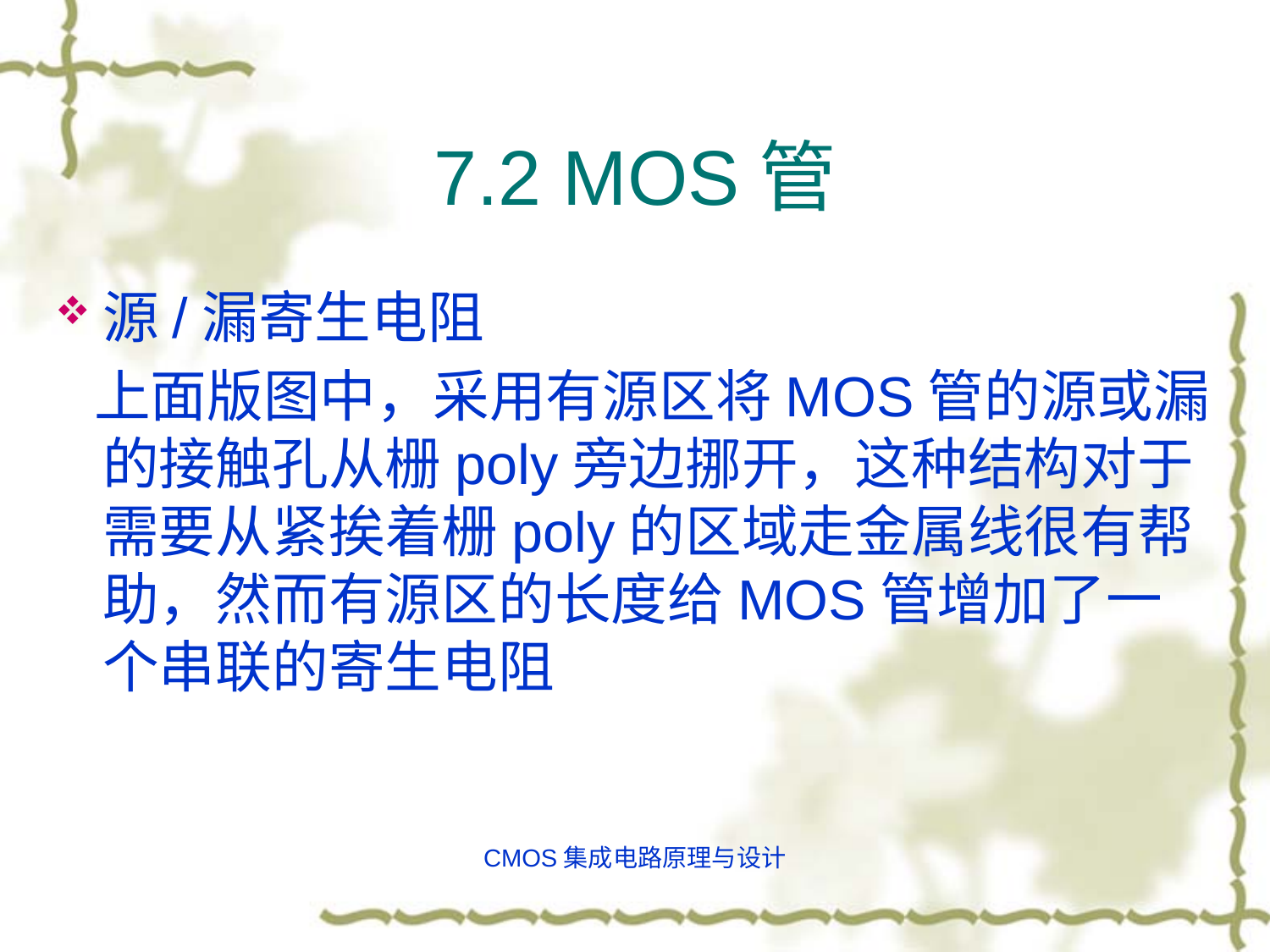

# 7.2 MOS管
源/漏寄生电阻
  上面版图中，采用有源区将MOS管的源或漏的接触孔从栅poly旁边挪开，这种结构对于需要从紧挨着栅poly的区域走金属线很有帮助，然而有源区的长度给MOS管增加了一个串联的寄生电阻
CMOS集成电路原理与设计
29